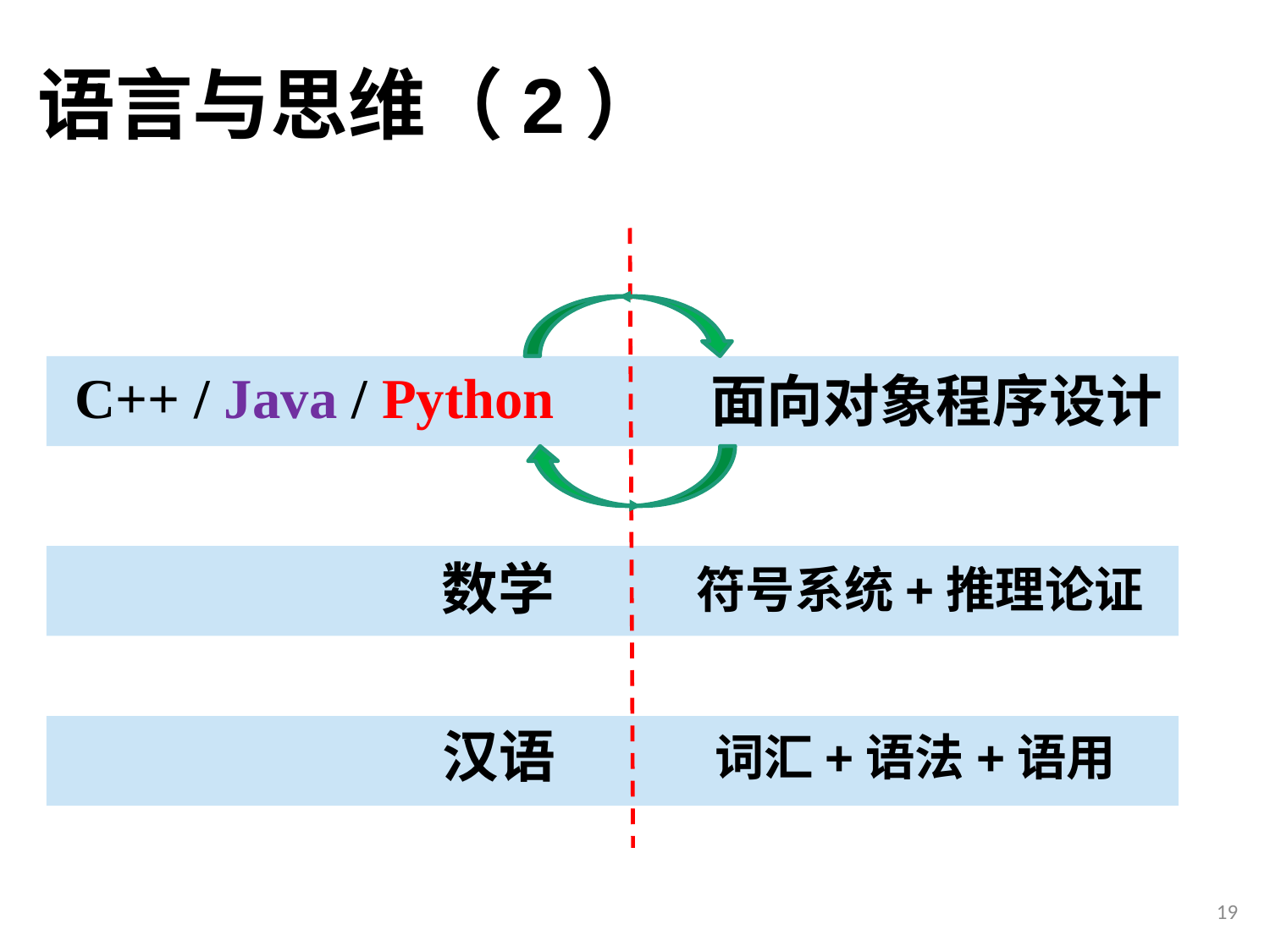

# 语言与思维（2）

 C++ / Java / Python
面向对象程序设计

数学
符号系统+推理论证
汉语

词汇+语法+语用
19